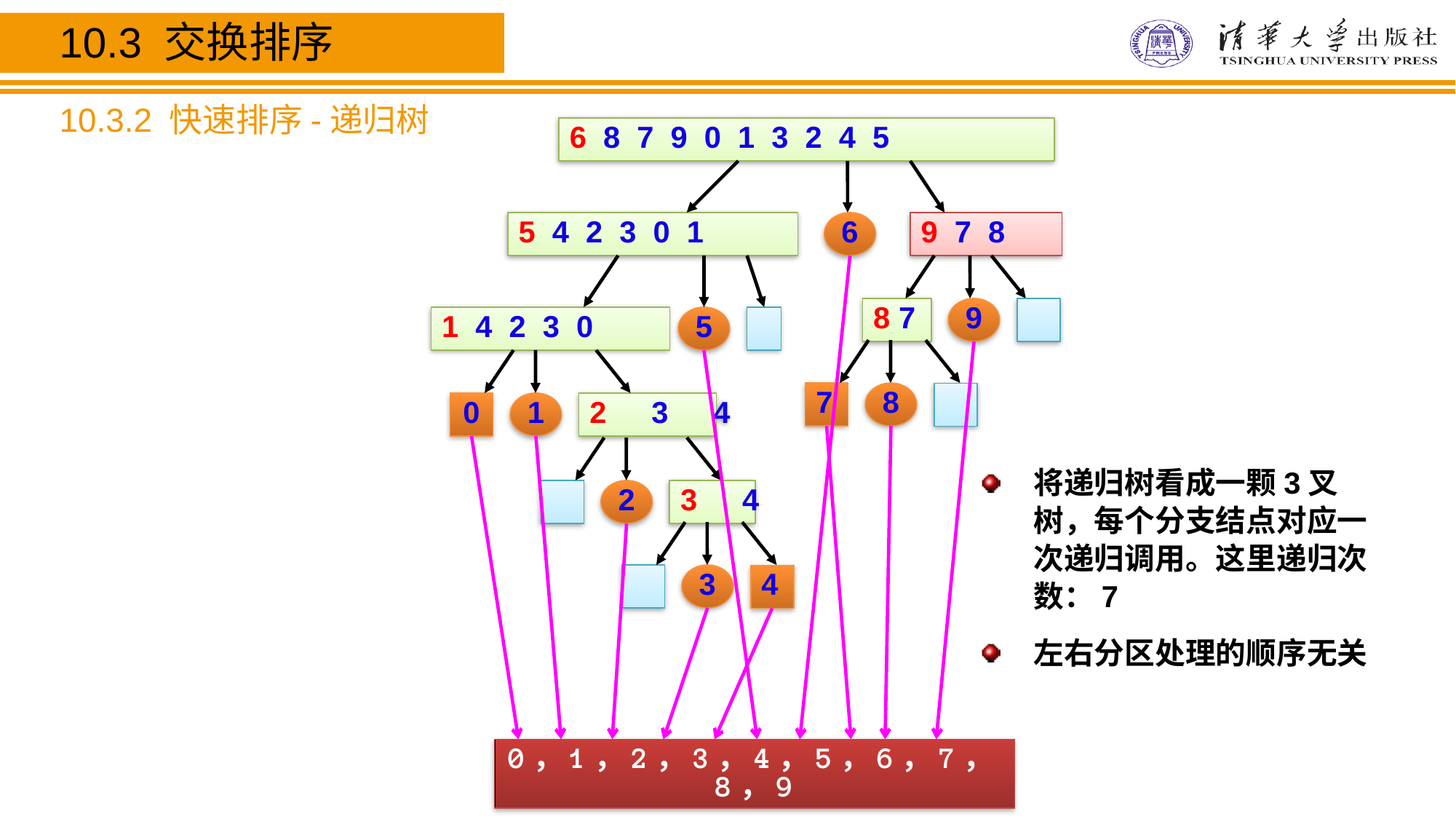

10.3 交换排序
10.3.2 快速排序-递归树
6  8  7  9  0  1  3  2  4  5

5  4  2  3  0  1
6
9  7  8

1  4  2  3  0
5

8 7
9

7
8

0
1
2　3　4

2
3　4
将递归树看成一颗3叉树，每个分支结点对应一次递归调用。这里递归次数：7
左右分区处理的顺序无关

3
4
0，1，2，3，4，5，6，7，8，9